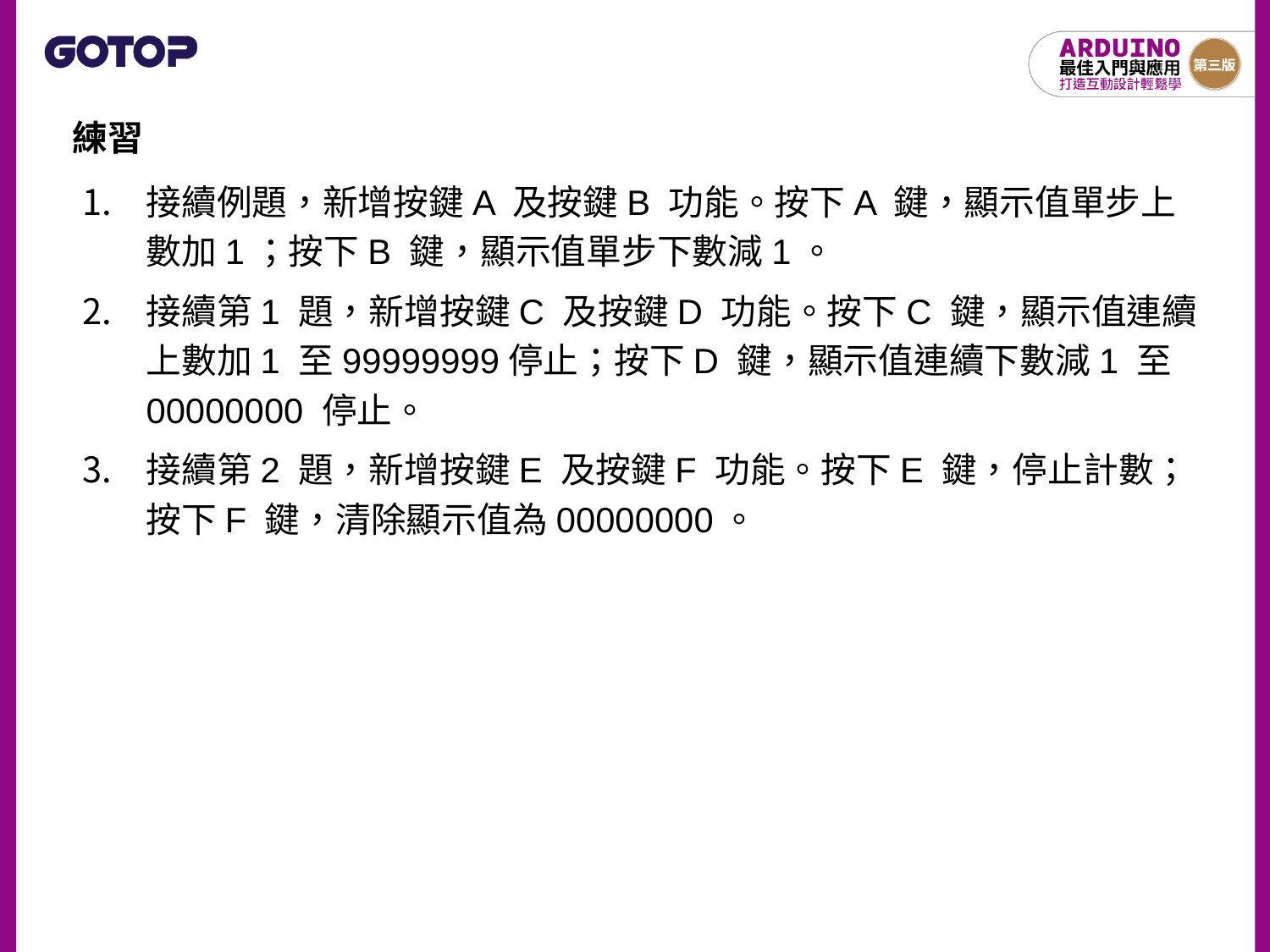

練習
接續例題，新增按鍵A 及按鍵B 功能。按下A 鍵，顯示值單步上數加1；按下B 鍵，顯示值單步下數減1。
接續第1 題，新增按鍵C 及按鍵D 功能。按下C 鍵，顯示值連續上數加1 至99999999停止；按下D 鍵，顯示值連續下數減1 至00000000 停止。
接續第2 題，新增按鍵E 及按鍵F 功能。按下E 鍵，停止計數；按下F 鍵，清除顯示值為00000000。